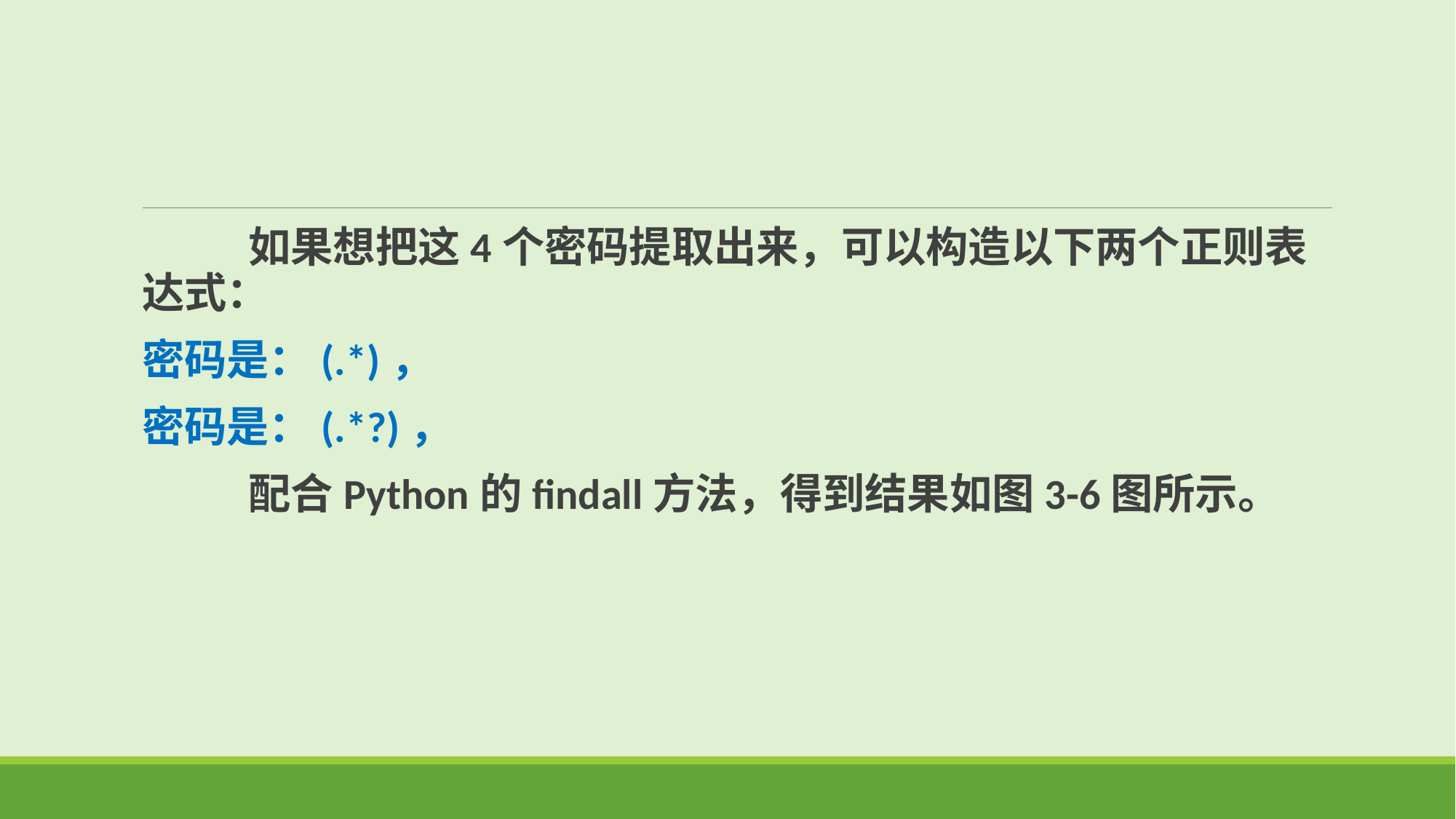

如果想把这4个密码提取出来，可以构造以下两个正则表达式：
密码是：(.*)，
密码是：(.*?)，
          配合Python的findall方法，得到结果如图3-6图所示。